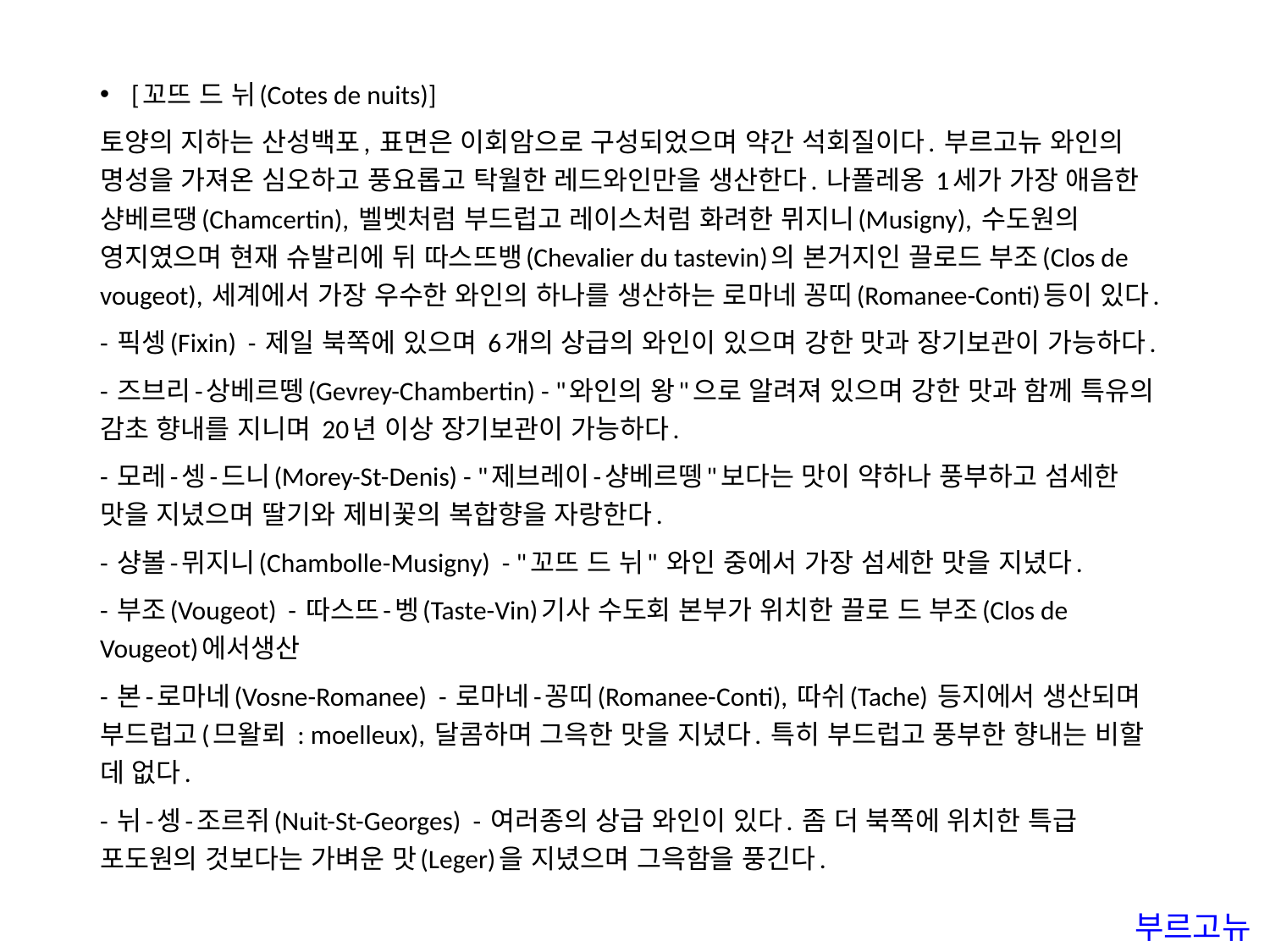

[꼬뜨 드 뉘(Cotes de nuits)]
토양의 지하는 산성백포, 표면은 이회암으로 구성되었으며 약간 석회질이다. 부르고뉴 와인의 명성을 가져온 심오하고 풍요롭고 탁월한 레드와인만을 생산한다. 나폴레옹 1세가 가장 애음한 샹베르땡(Chamcertin), 벨벳처럼 부드럽고 레이스처럼 화려한 뮈지니(Musigny), 수도원의 영지였으며 현재 슈발리에 뒤 따스뜨뱅(Chevalier du tastevin)의 본거지인 끌로드 부조(Clos de vougeot), 세계에서 가장 우수한 와인의 하나를 생산하는 로마네 꽁띠(Romanee-Conti)등이 있다.
- 픽셍(Fixin)  - 제일 북쪽에 있으며 6개의 상급의 와인이 있으며 강한 맛과 장기보관이 가능하다.
- 즈브리-상베르뗑(Gevrey-Chambertin) - "와인의 왕"으로 알려져 있으며 강한 맛과 함께 특유의 감초 향내를 지니며 20년 이상 장기보관이 가능하다.
- 모레-셍-드니(Morey-St-Denis) - "제브레이-샹베르뗑"보다는 맛이 약하나 풍부하고 섬세한 맛을 지녔으며 딸기와 제비꽃의 복합향을 자랑한다.
- 샹볼-뮈지니(Chambolle-Musigny)  - "꼬뜨 드 뉘" 와인 중에서 가장 섬세한 맛을 지녔다.
- 부조(Vougeot)  - 따스뜨-벵(Taste-Vin)기사 수도회 본부가 위치한 끌로 드 부조(Clos de Vougeot)에서생산
- 본-로마네(Vosne-Romanee)  - 로마네-꽁띠(Romanee-Conti), 따쉬(Tache) 등지에서 생산되며 부드럽고(므왈뢰 : moelleux), 달콤하며 그윽한 맛을 지녔다. 특히 부드럽고 풍부한 향내는 비할 데 없다.
- 뉘-셍-조르쥐(Nuit-St-Georges)  - 여러종의 상급 와인이 있다. 좀 더 북쪽에 위치한 특급 포도원의 것보다는 가벼운 맛(Leger)을 지녔으며 그윽함을 풍긴다.

부르고뉴